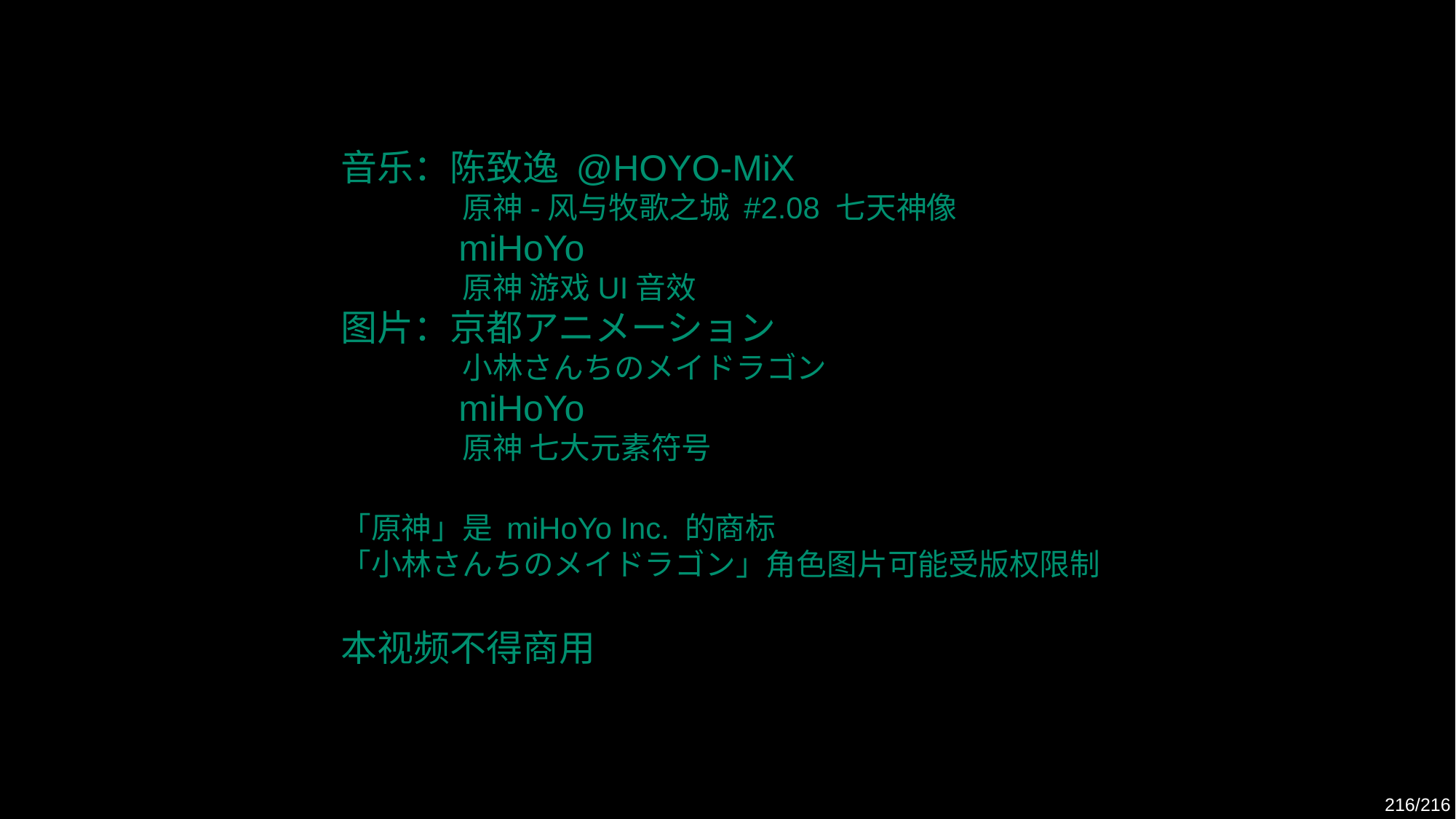

音乐：陈致逸 @HOYO-MiX
　　　　原神-风与牧歌之城 #2.08 七天神像
　　　miHoYo
　　　　原神 游戏UI音效
图片：京都アニメーション
　　　　小林さんちのメイドラゴン
　　　miHoYo
　　　　原神 七大元素符号

「原神」是 miHoYo Inc. 的商标
「小林さんちのメイドラゴン」角色图片可能受版权限制

本视频不得商用